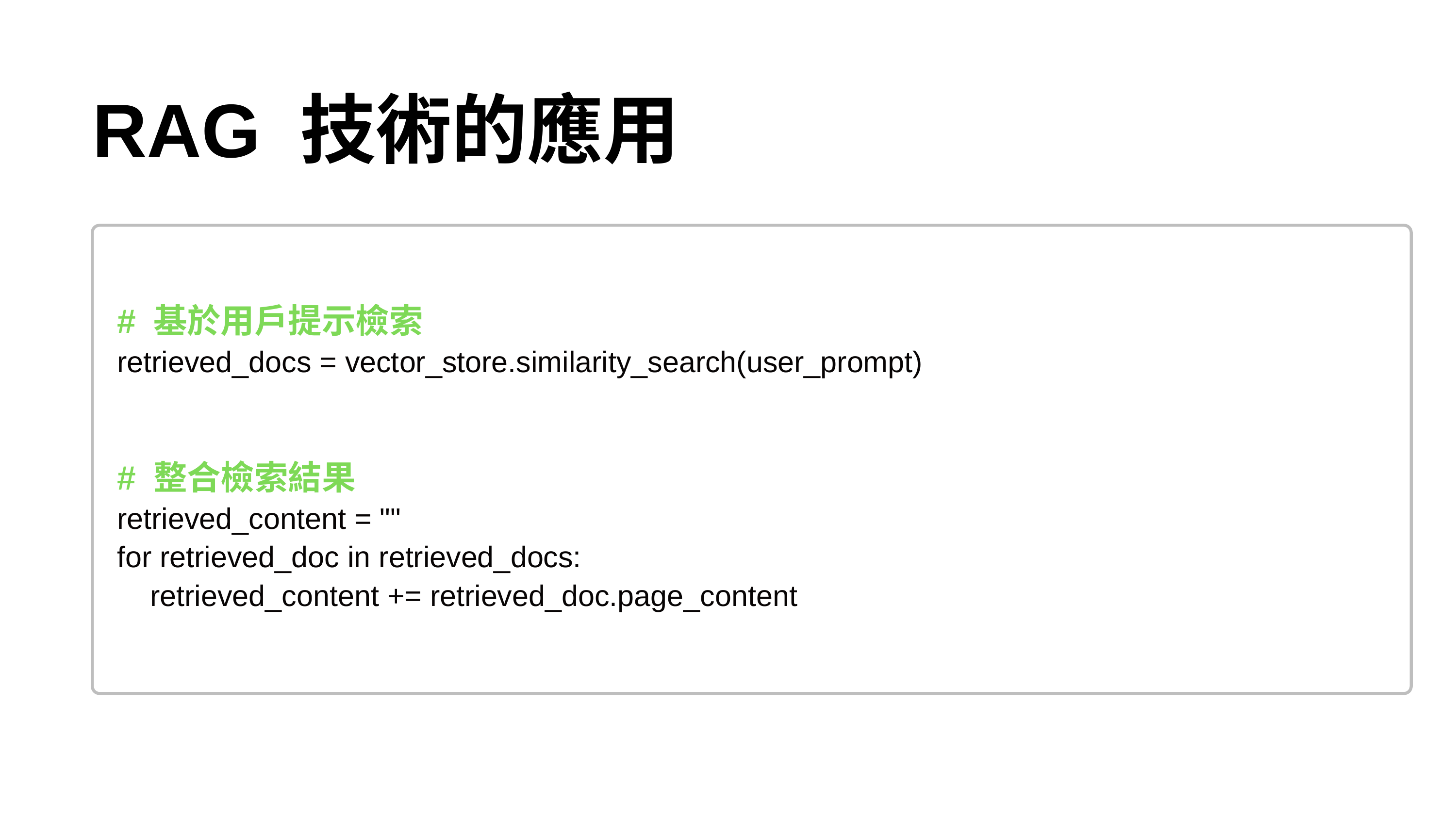

RAG 技術的應用

# 基於用戶提示檢索
retrieved_docs = vector_store.similarity_search(user_prompt)

# 整合檢索結果
retrieved_content = ""
for retrieved_doc in retrieved_docs:
    retrieved_content += retrieved_doc.page_content